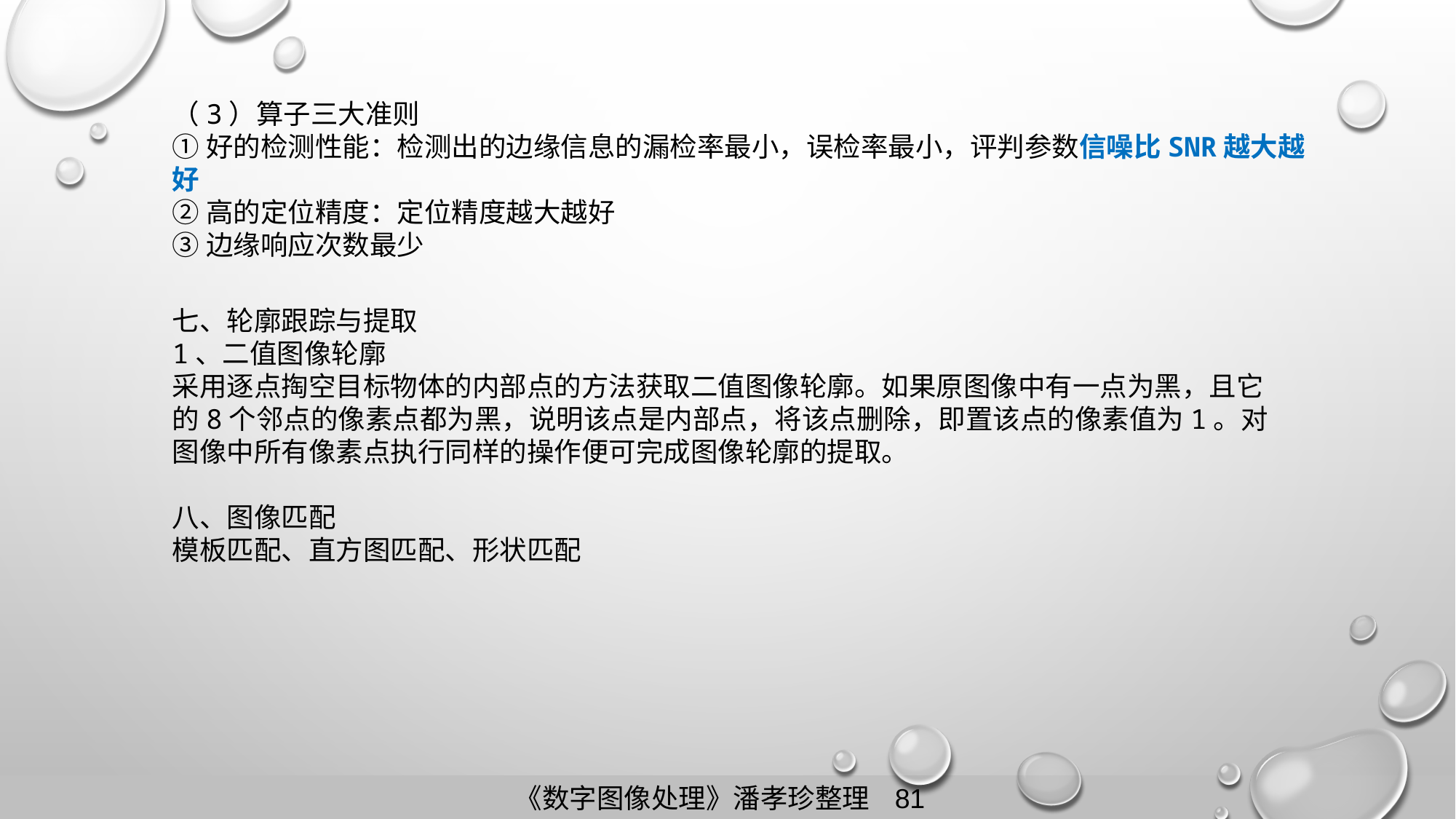

（3）算子三大准则
①好的检测性能：检测出的边缘信息的漏检率最小，误检率最小，评判参数信噪比SNR越大越好
②高的定位精度：定位精度越大越好
③边缘响应次数最少
七、轮廓跟踪与提取
1、二值图像轮廓
采用逐点掏空目标物体的内部点的方法获取二值图像轮廓。如果原图像中有一点为黑，且它的8个邻点的像素点都为黑，说明该点是内部点，将该点删除，即置该点的像素值为1。对图像中所有像素点执行同样的操作便可完成图像轮廓的提取。

八、图像匹配
模板匹配、直方图匹配、形状匹配